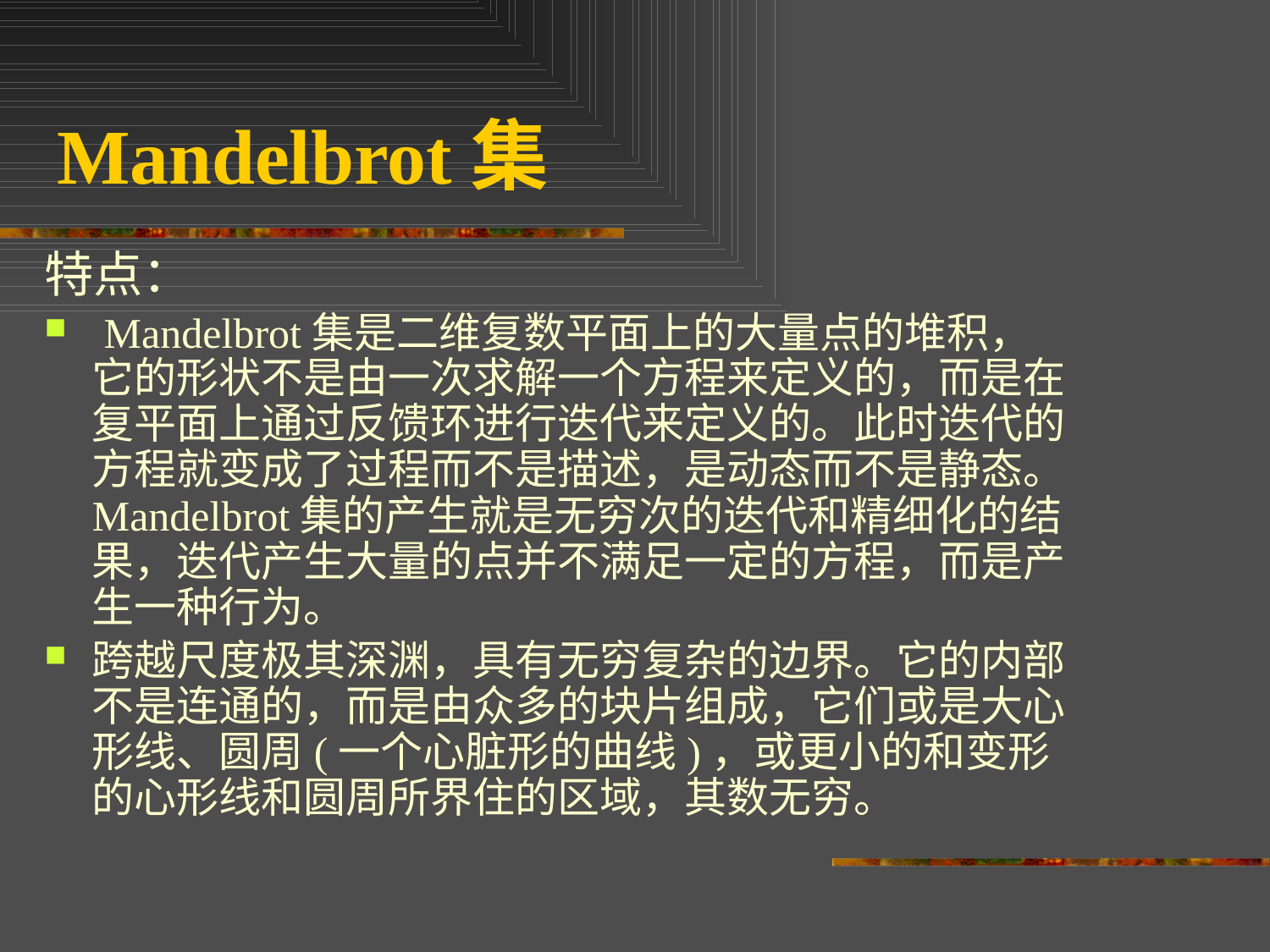

# Mandelbrot集
特点：
 Mandelbrot集是二维复数平面上的大量点的堆积，它的形状不是由一次求解一个方程来定义的，而是在复平面上通过反馈环进行迭代来定义的。此时迭代的方程就变成了过程而不是描述，是动态而不是静态。Mandelbrot集的产生就是无穷次的迭代和精细化的结果，迭代产生大量的点并不满足一定的方程，而是产生一种行为。
跨越尺度极其深渊，具有无穷复杂的边界。它的内部不是连通的，而是由众多的块片组成，它们或是大心形线、圆周(一个心脏形的曲线)，或更小的和变形的心形线和圆周所界住的区域，其数无穷。